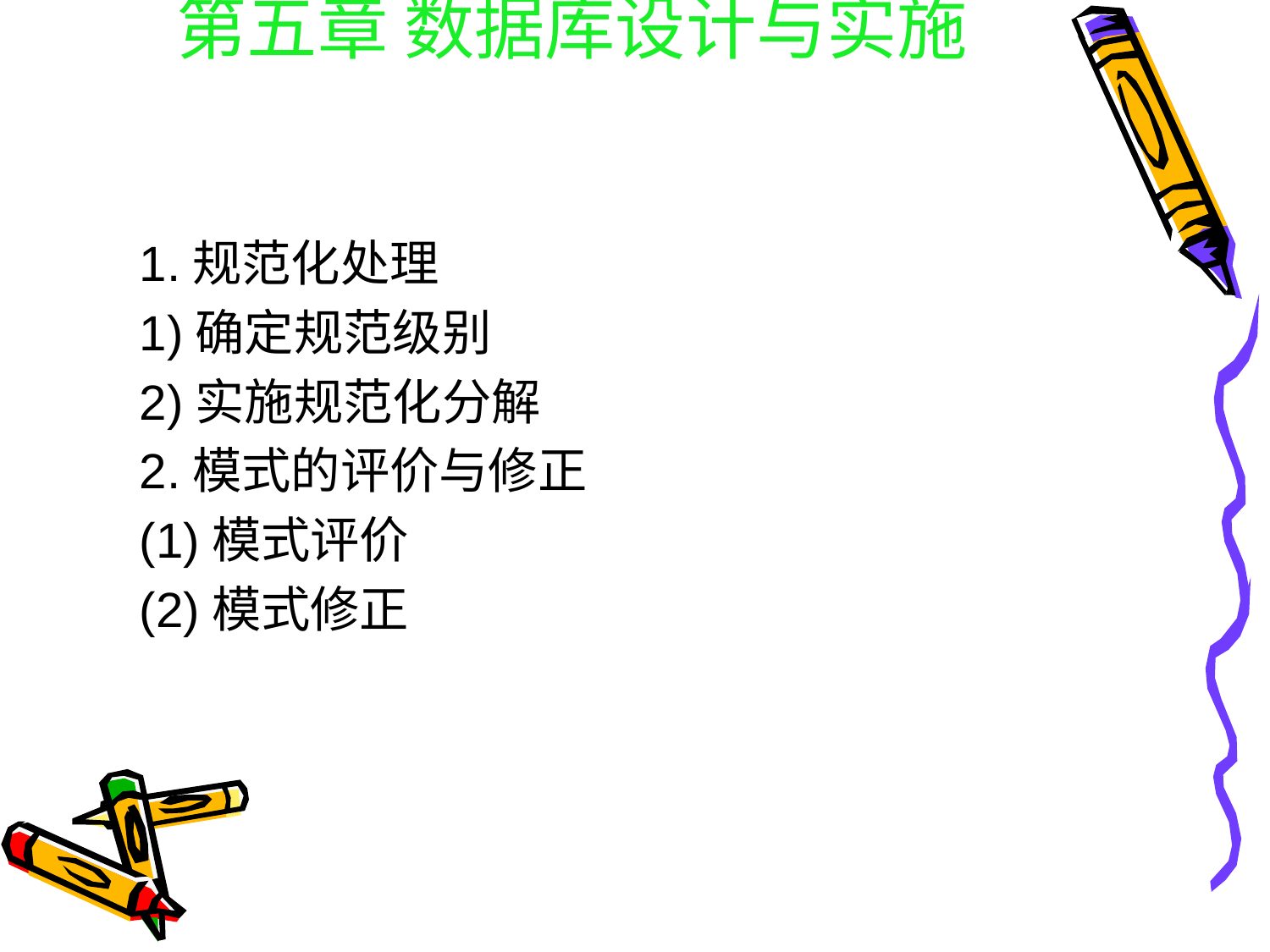

# 第五章 数据库设计与实施
1.规范化处理
1)确定规范级别
2)实施规范化分解
2.模式的评价与修正
(1)模式评价
(2)模式修正